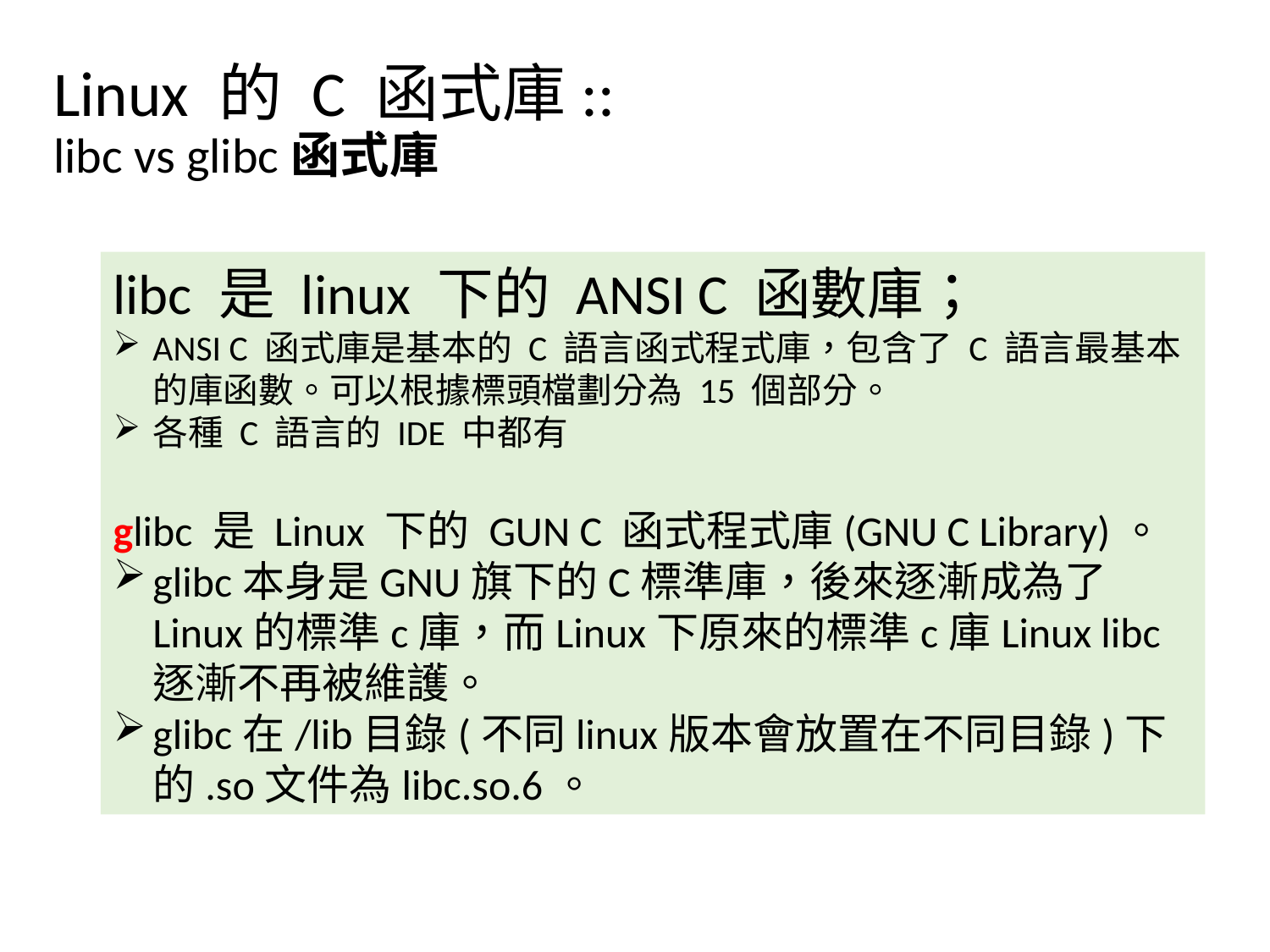

# Linux 的 C 函式庫:: libc vs glibc函式庫
libc 是 linux 下的 ANSI C 函數庫；
ANSI C 函式庫是基本的 C 語言函式程式庫，包含了 C 語言最基本的庫函數。可以根據標頭檔劃分為 15 個部分。
各種 C 語言的 IDE 中都有

glibc 是 Linux 下的 GUN C 函式程式庫(GNU C Library)。
glibc本身是GNU旗下的C標準庫，後來逐漸成為了Linux的標準c庫，而Linux下原來的標準c庫Linux libc逐漸不再被維護。
glibc在/lib目錄(不同linux版本會放置在不同目錄)下的.so文件為libc.so.6。